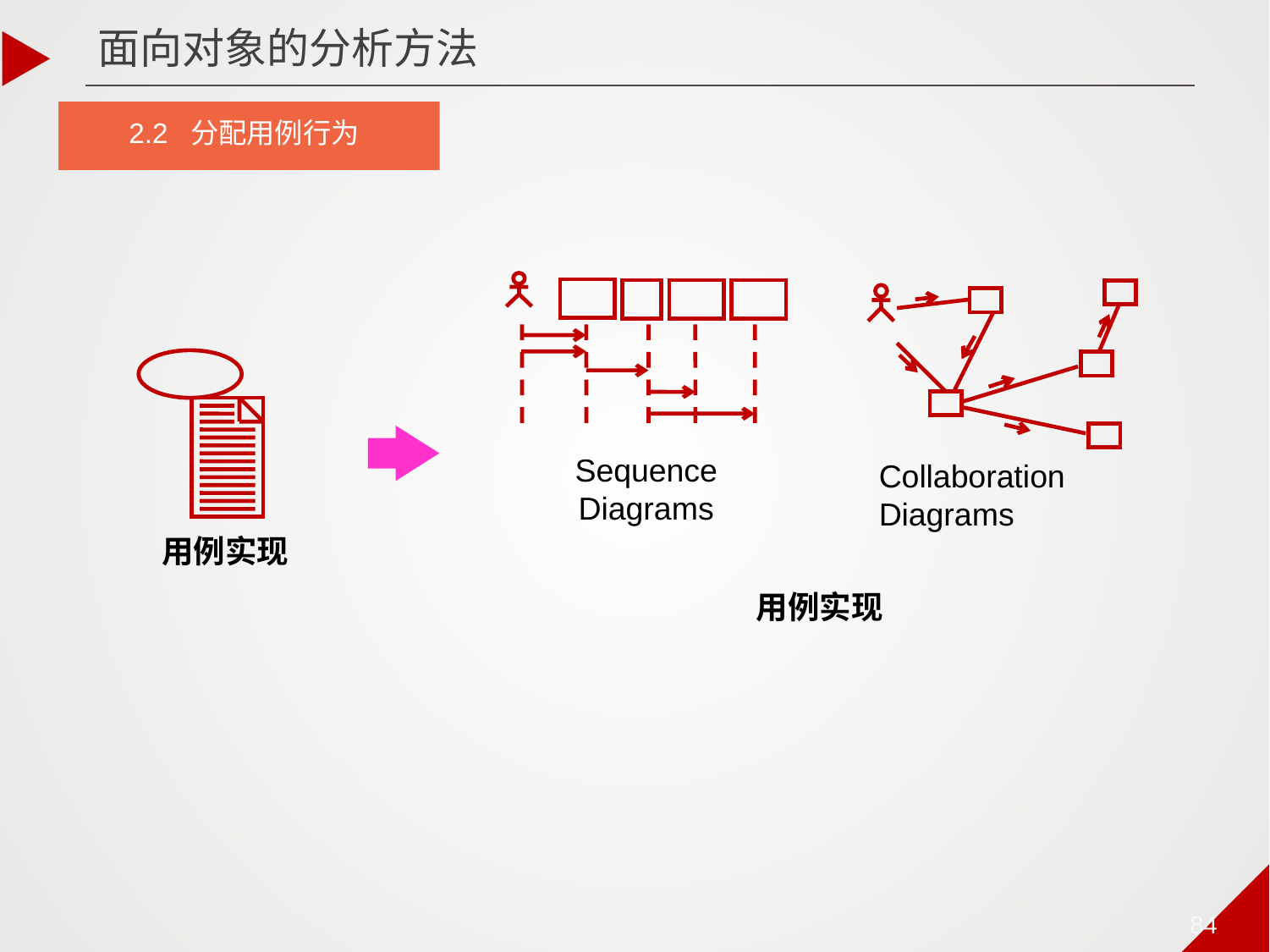

面向对象的分析方法

2.2  分配用例行为

Sequence Diagrams

Collaboration Diagrams

用例实现
用例实现